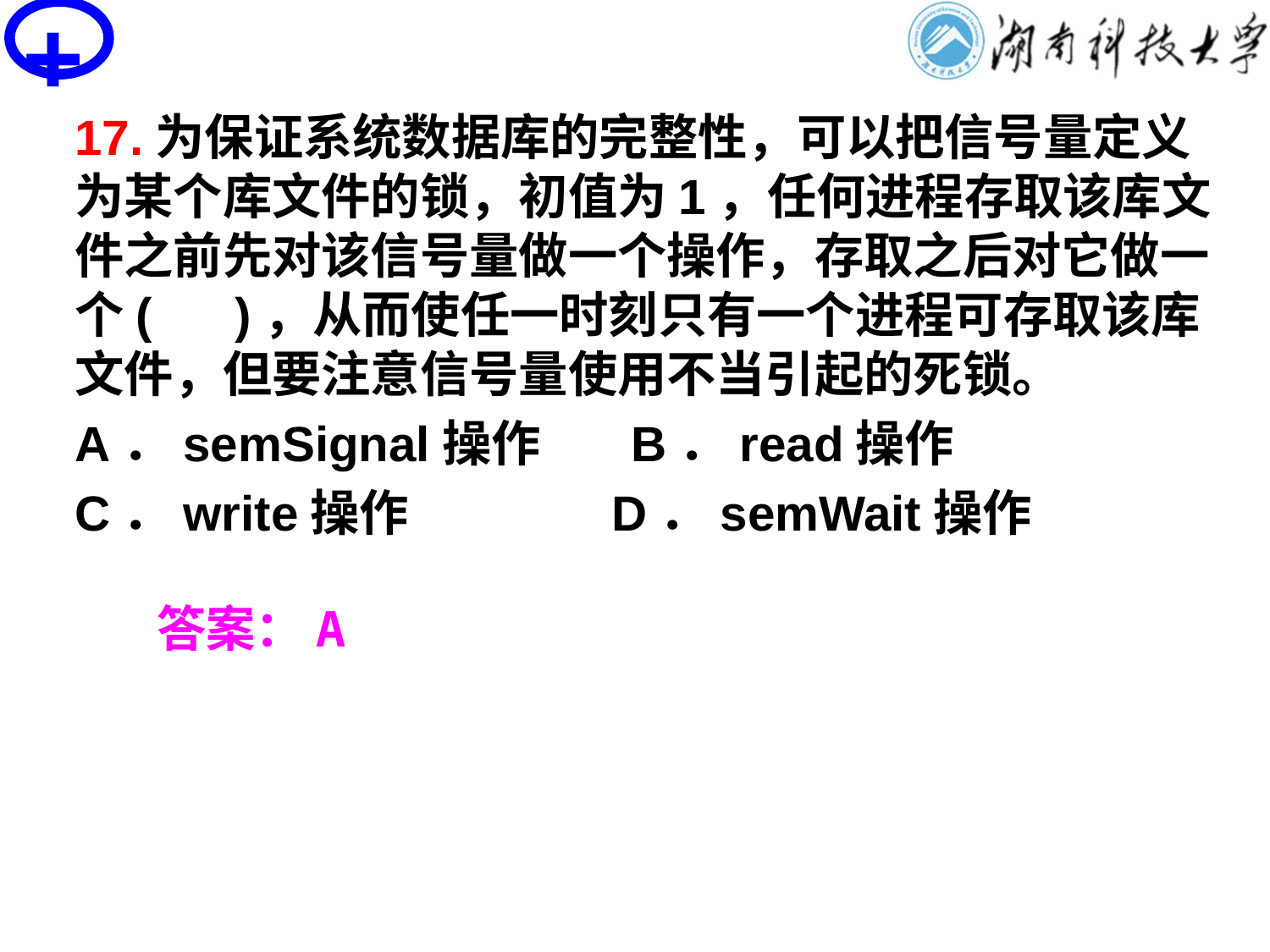

+

# PV操作思考题
17.为保证系统数据库的完整性，可以把信号量定义为某个库文件的锁，初值为1，任何进程存取该库文件之前先对该信号量做一个操作，存取之后对它做一个(      )，从而使任一时刻只有一个进程可存取该库文件，但要注意信号量使用不当引起的死锁。
A．semSignal操作       B．read操作
C．write操作                 D．semWait操作
答案：A